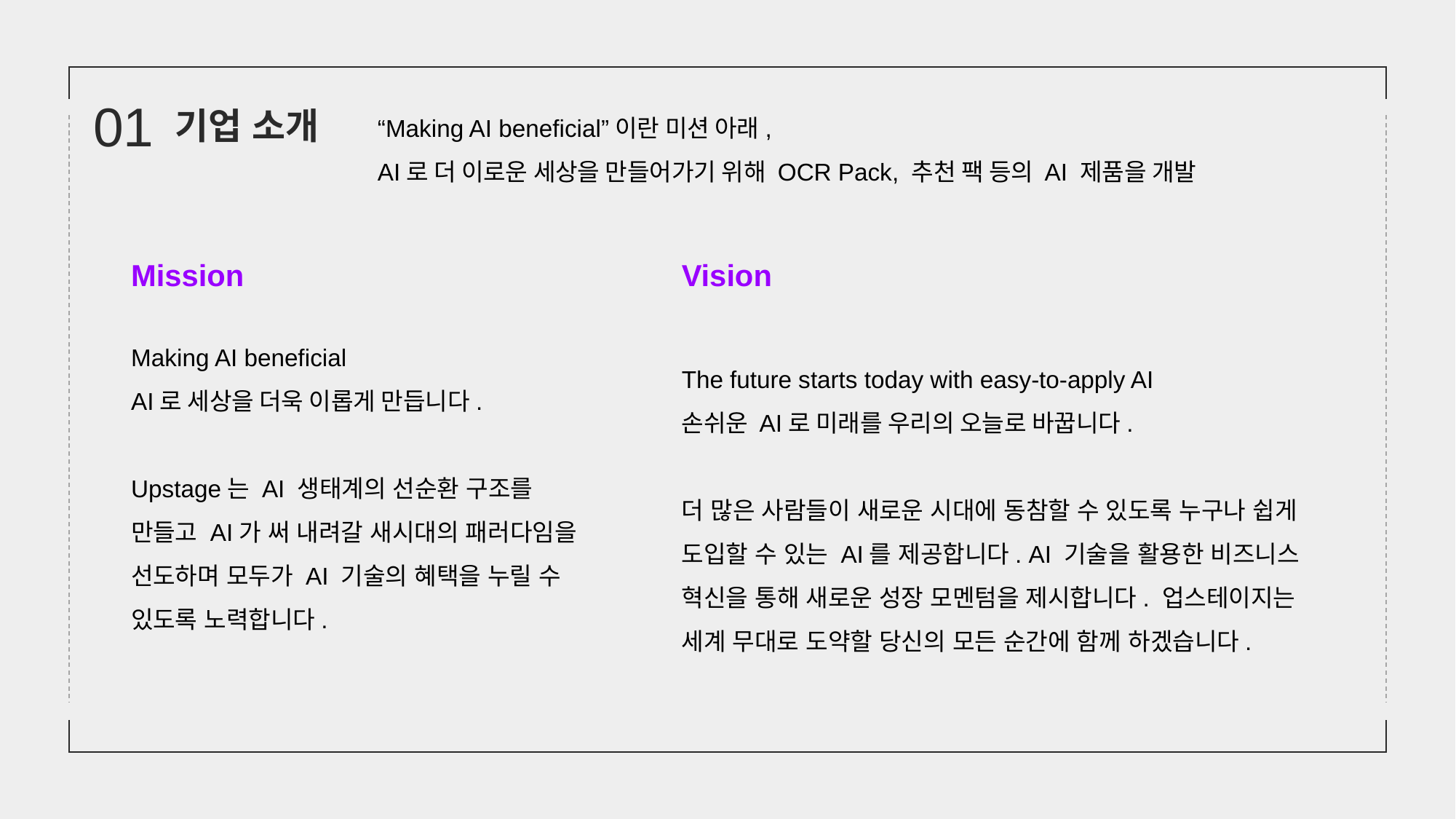

01
“Making AI beneficial”이란 미션 아래,
AI로 더 이로운 세상을 만들어가기 위해 OCR Pack, 추천 팩 등의 AI 제품을 개발
기업 소개
Mission
Vision
The future starts today with easy-to-apply AI
손쉬운 AI로 미래를 우리의 오늘로 바꿉니다.

더 많은 사람들이 새로운 시대에 동참할 수 있도록 누구나 쉽게 도입할 수 있는 AI를 제공합니다. AI 기술을 활용한 비즈니스 혁신을 통해 새로운 성장 모멘텀을 제시합니다. 업스테이지는 세계 무대로 도약할 당신의 모든 순간에 함께 하겠습니다.
Making AI beneficial
AI로 세상을 더욱 이롭게 만듭니다.

Upstage는 AI 생태계의 선순환 구조를 만들고 AI가 써 내려갈 새시대의 패러다임을 선도하며 모두가 AI 기술의 혜택을 누릴 수 있도록 노력합니다.